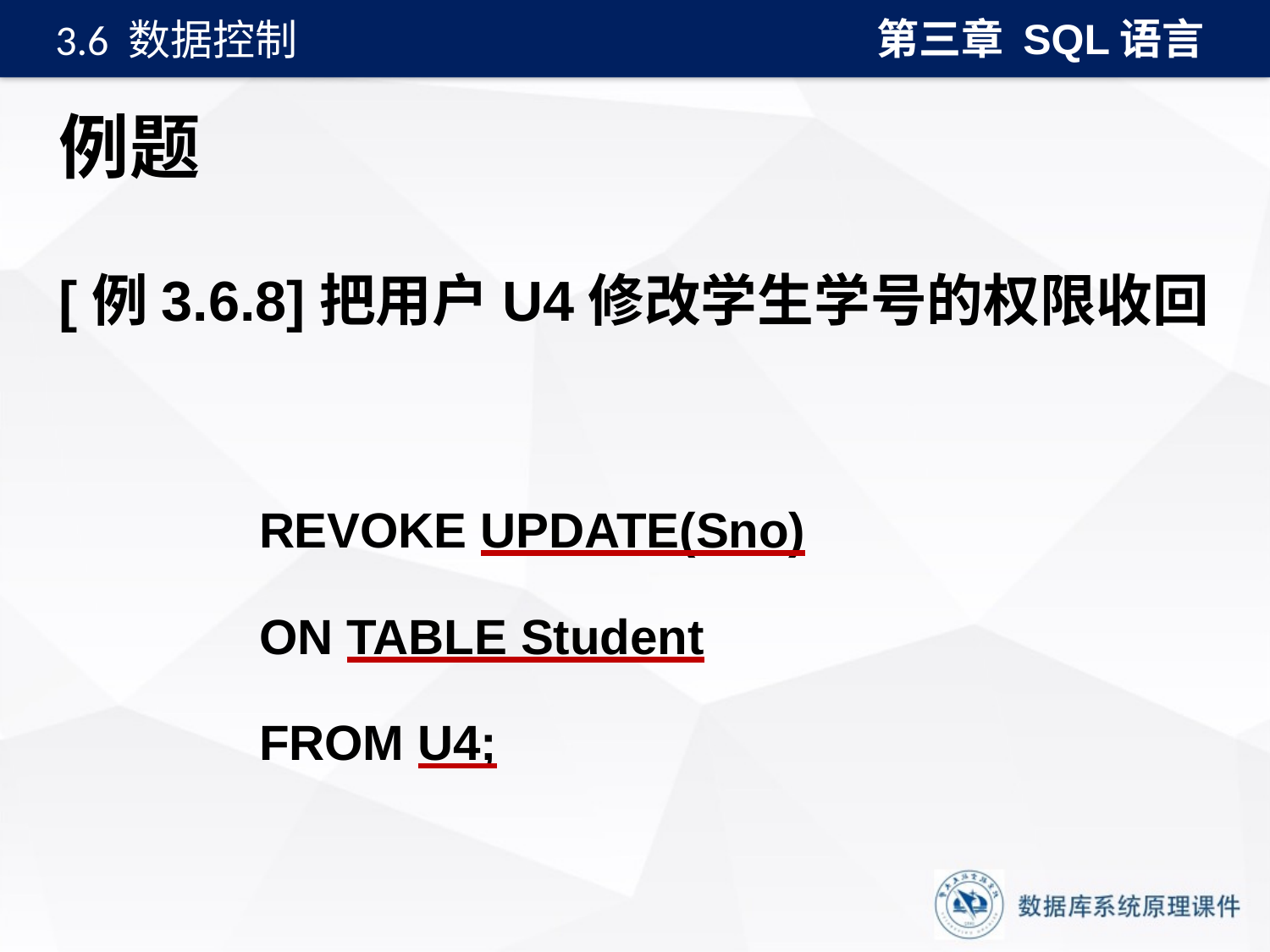

第三章 SQL语言
3.6 数据控制
# 例题
[例3.6.8]把用户U4修改学生学号的权限收回

REVOKE UPDATE(Sno)
ON TABLE Student
FROM U4;